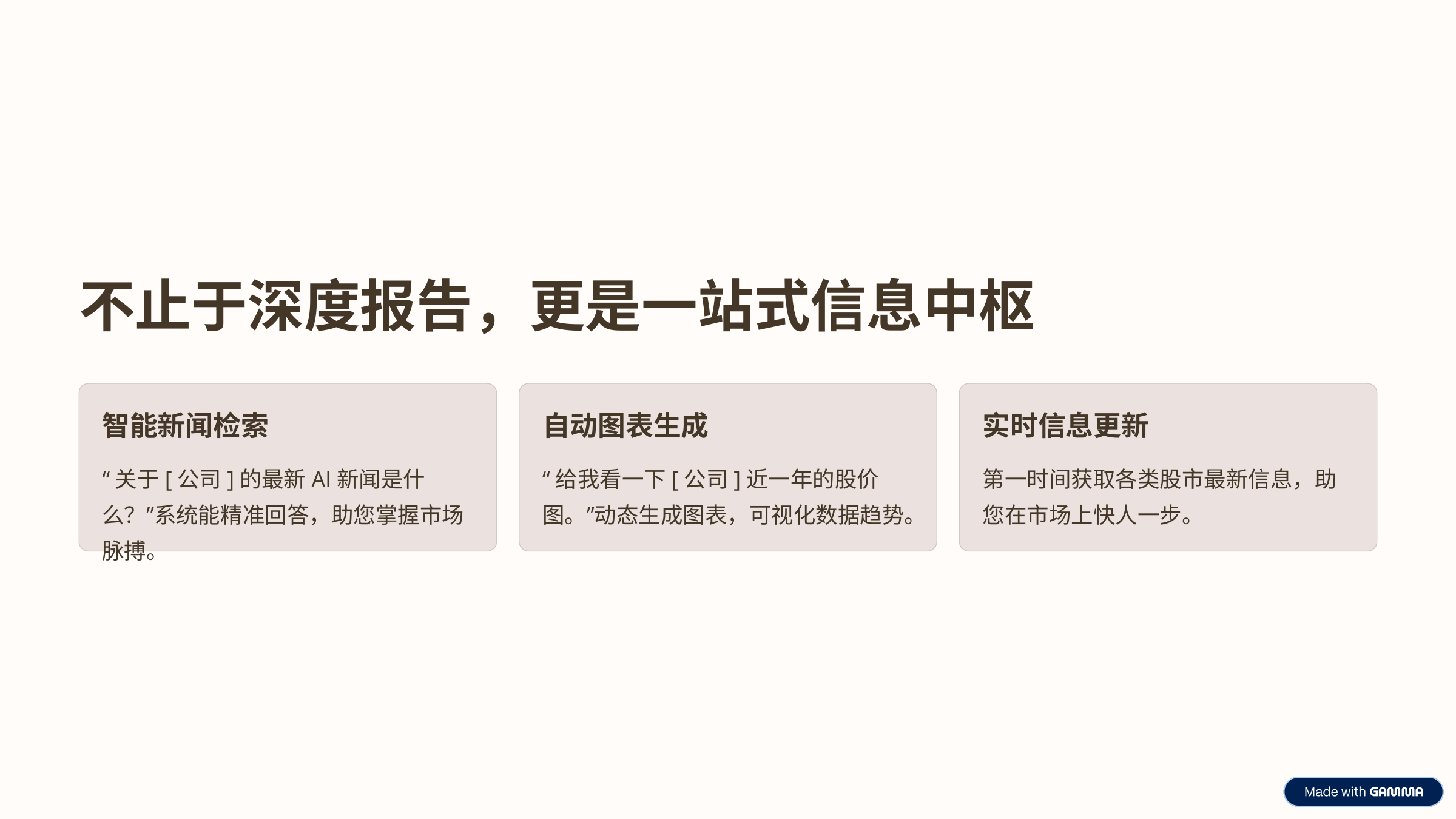

不止于深度报告，更是一站式信息中枢

智能新闻检索
自动图表生成
实时信息更新
“关于[公司]的最新AI新闻是什么？”系统能精准回答，助您掌握市场脉搏。
“给我看一下[公司]近一年的股价图。”动态生成图表，可视化数据趋势。
第一时间获取各类股市最新信息，助您在市场上快人一步。